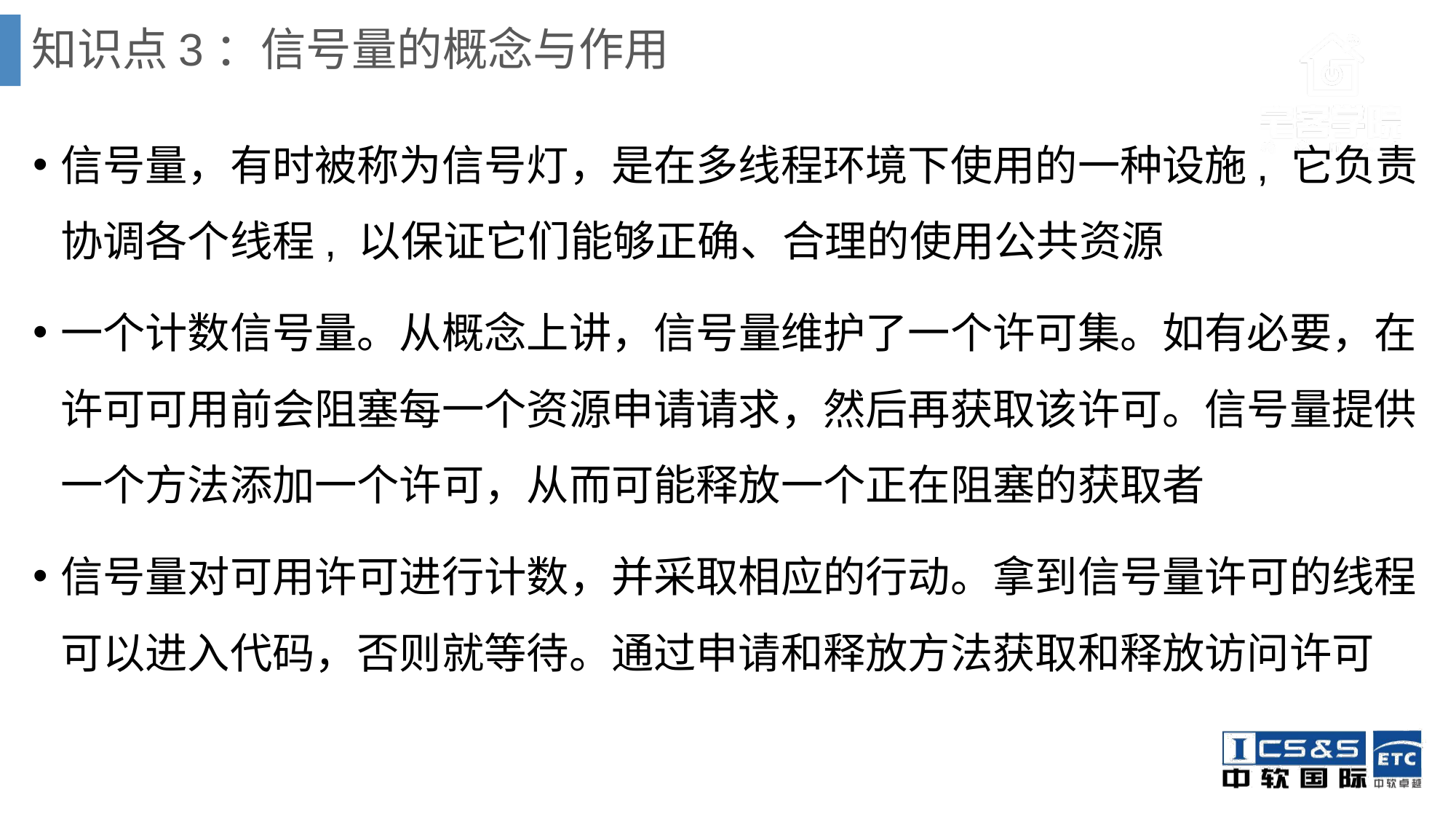

# 知识点3：信号量的概念与作用
信号量，有时被称为信号灯，是在多线程环境下使用的一种设施, 它负责协调各个线程, 以保证它们能够正确、合理的使用公共资源
一个计数信号量。从概念上讲，信号量维护了一个许可集。如有必要，在许可可用前会阻塞每一个资源申请请求，然后再获取该许可。信号量提供一个方法添加一个许可，从而可能释放一个正在阻塞的获取者
信号量对可用许可进行计数，并采取相应的行动。拿到信号量许可的线程可以进入代码，否则就等待。通过申请和释放方法获取和释放访问许可